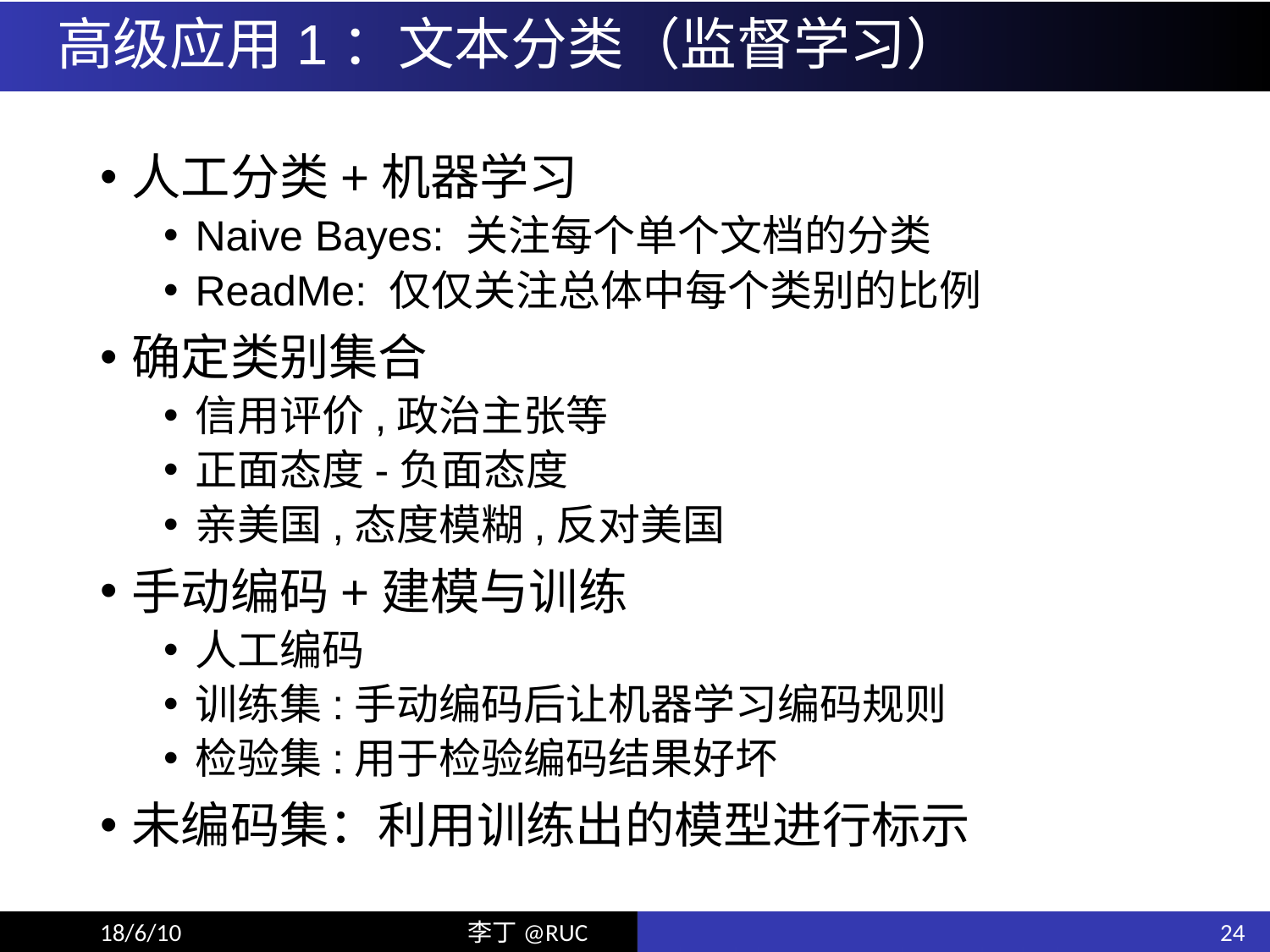

# 高级应用1：文本分类（监督学习）
人工分类+机器学习
Naive Bayes: 关注每个单个文档的分类
ReadMe: 仅仅关注总体中每个类别的比例
确定类别集合
信用评价,政治主张等
正面态度-负面态度
亲美国,态度模糊,反对美国
手动编码+建模与训练
人工编码
训练集:手动编码后让机器学习编码规则
检验集:用于检验编码结果好坏
未编码集：利用训练出的模型进行标示
24
18/6/10
李丁@RUC